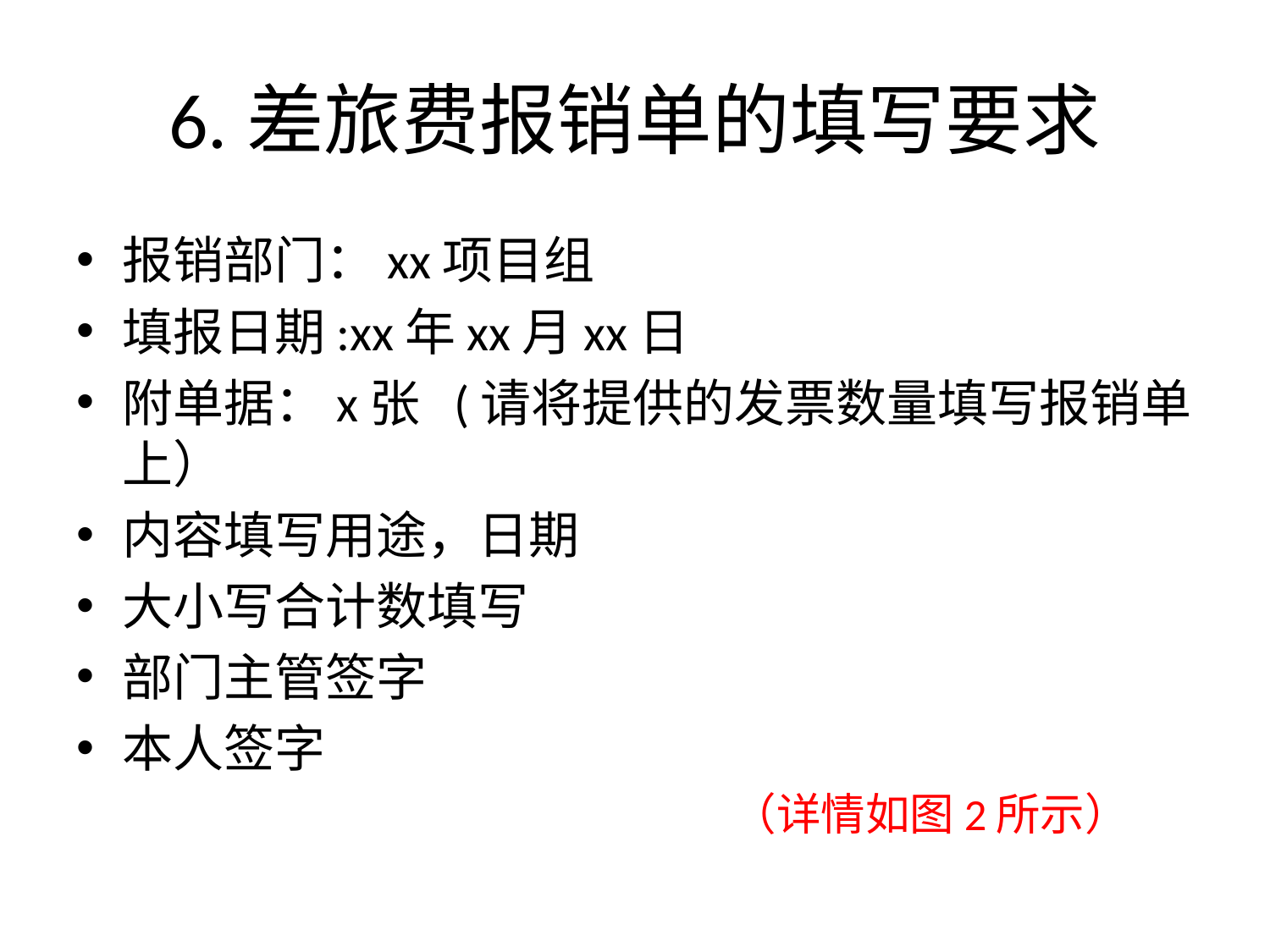

# 6.差旅费报销单的填写要求
报销部门：xx项目组
填报日期:xx年xx月xx日
附单据：x张  (请将提供的发票数量填写报销单上）
内容填写用途，日期
大小写合计数填写
部门主管签字
本人签字
                                                                 （详情如图2所示）